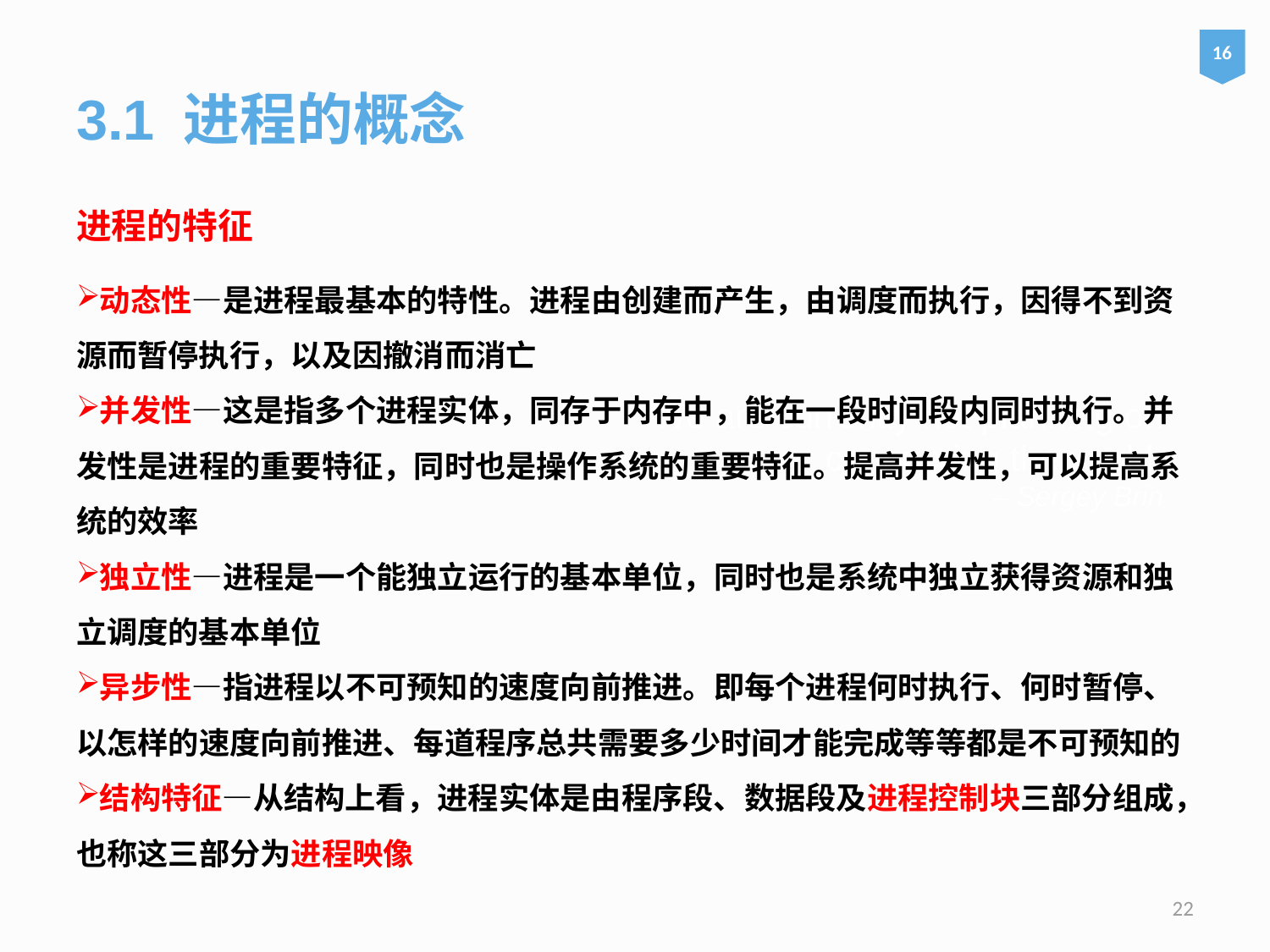

16
3.1 进程的概念
进程的特征
动态性—是进程最基本的特性。进程由创建而产生，由调度而执行，因得不到资源而暂停执行，以及因撤消而消亡
并发性—这是指多个进程实体，同存于内存中，能在一段时间段内同时执行。并发性是进程的重要特征，同时也是操作系统的重要特征。提高并发性，可以提高系统的效率
独立性—进程是一个能独立运行的基本单位，同时也是系统中独立获得资源和独立调度的基本单位
异步性—指进程以不可预知的速度向前推进。即每个进程何时执行、何时暂停、以怎样的速度向前推进、每道程序总共需要多少时间才能完成等等都是不可预知的
结构特征—从结构上看，进程实体是由程序段、数据段及进程控制块三部分组成，也称这三部分为进程映像
# We are currently not planning on conquering the world. – Sergey Brin
22